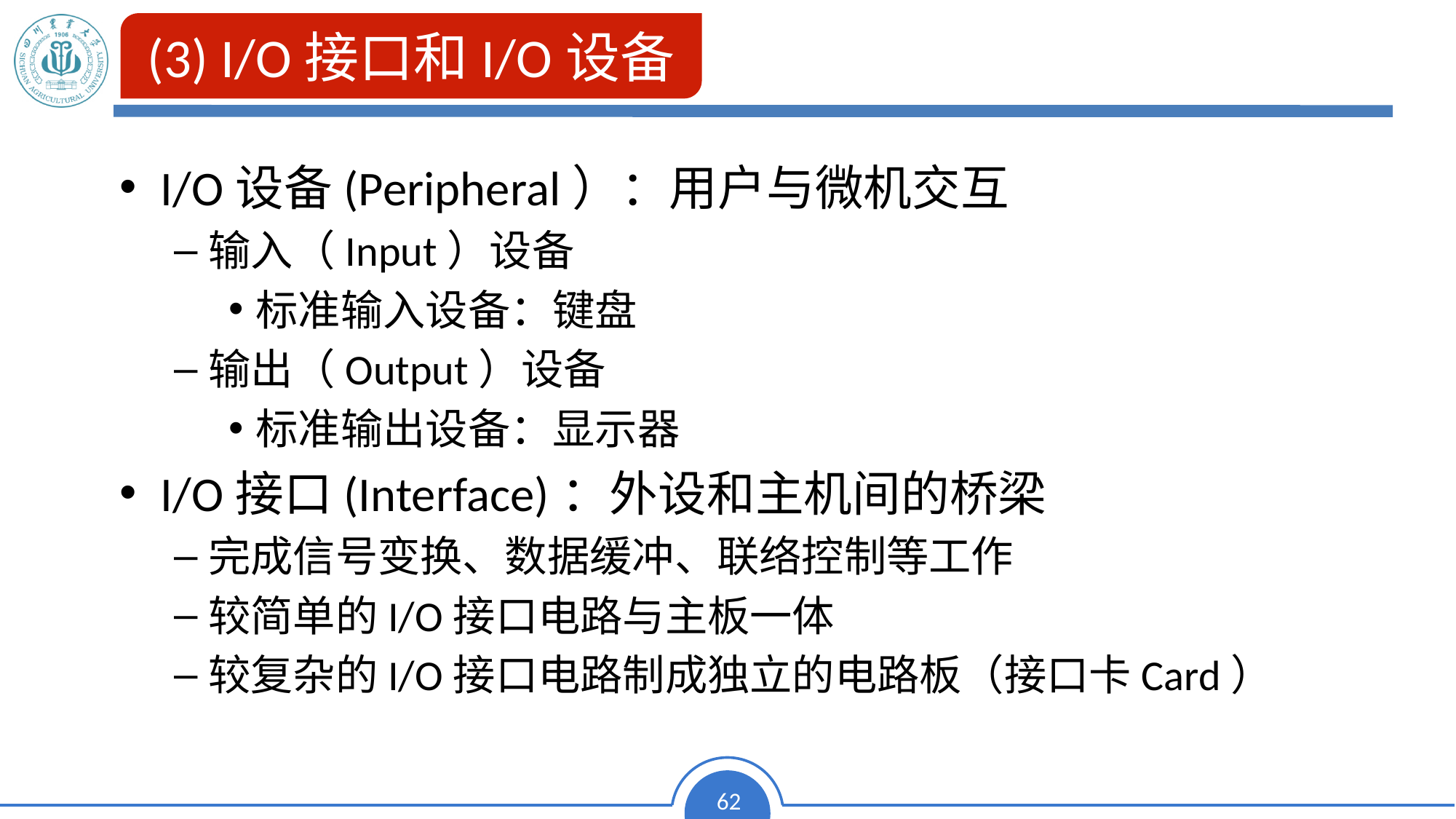

(3) I/O接口和I/O设备
I/O设备(Peripheral）：用户与微机交互
输入（Input）设备
标准输入设备：键盘
输出（Output）设备
标准输出设备：显示器
I/O接口(Interface)：外设和主机间的桥梁
完成信号变换、数据缓冲、联络控制等工作
较简单的I/O接口电路与主板一体
较复杂的I/O接口电路制成独立的电路板（接口卡Card）